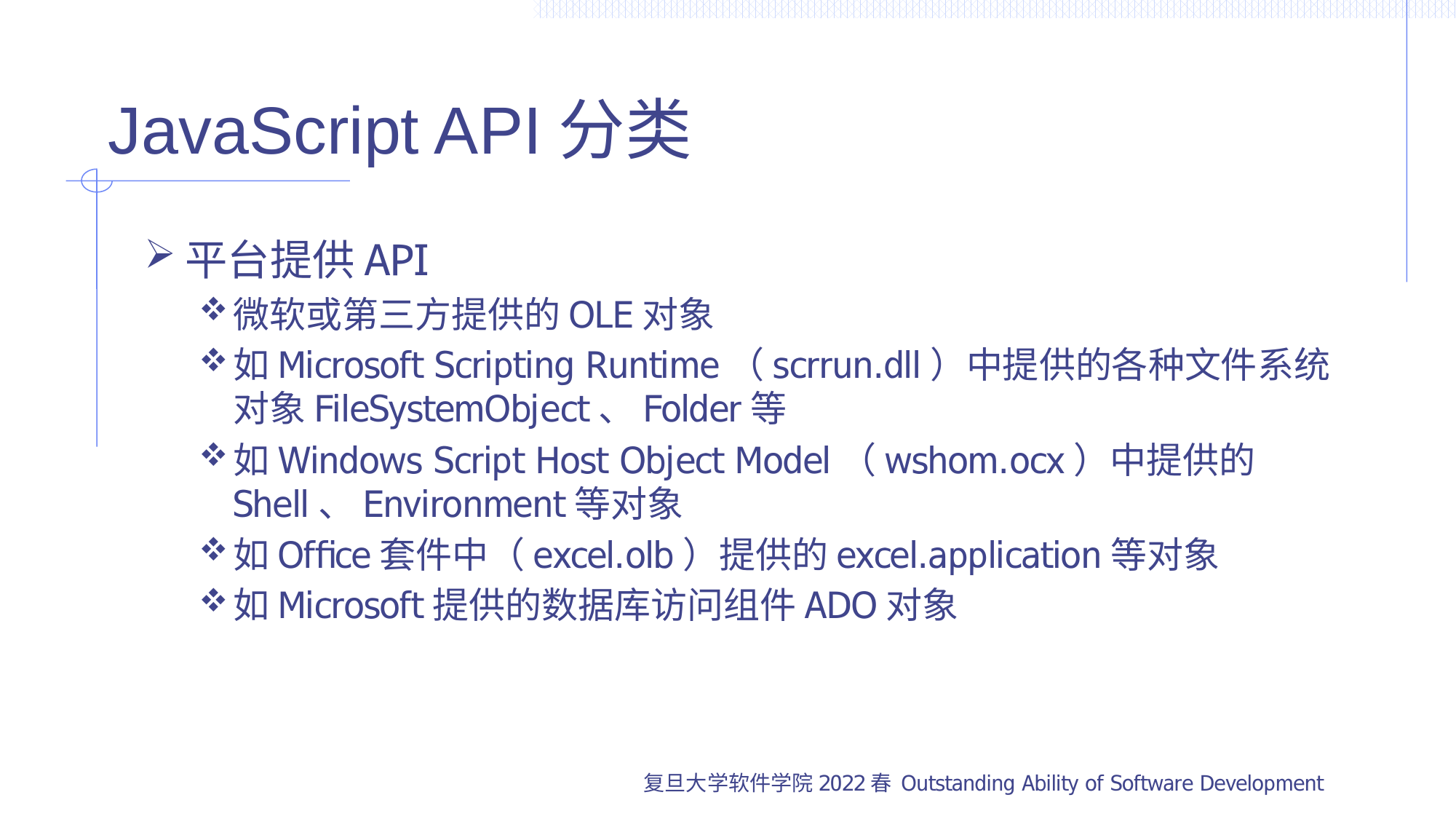

# JavaScript API分类
平台提供API
微软或第三方提供的OLE对象
如Microsoft Scripting Runtime（scrrun.dll）中提供的各种文件系统对象FileSystemObject、Folder等
如Windows Script Host Object Model（wshom.ocx）中提供的Shell、Environment等对象
如Office套件中（excel.olb）提供的excel.application等对象
如Microsoft提供的数据库访问组件ADO对象